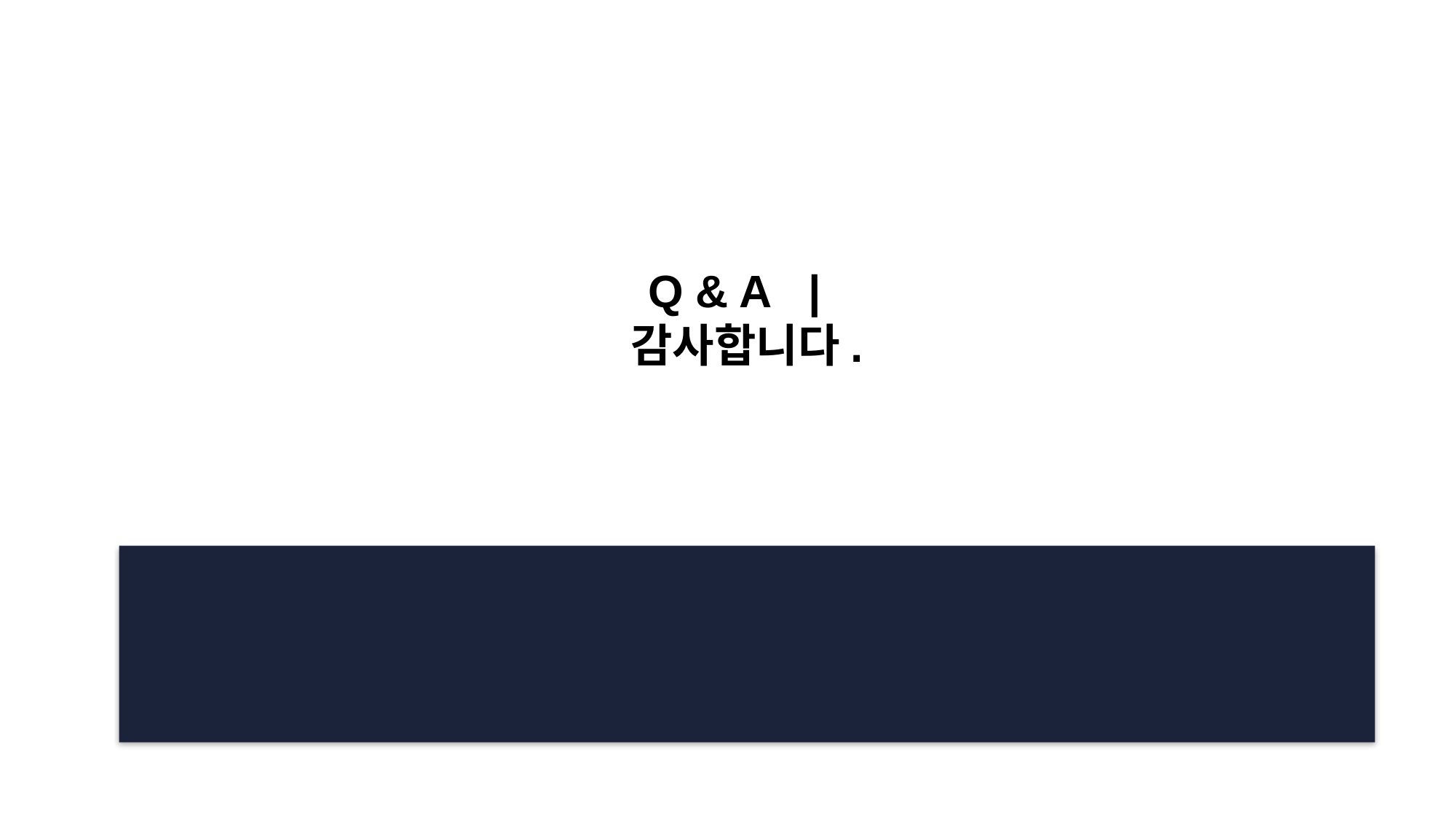

Q & A   |   감사합니다.

Q & A   |   감사합니다.